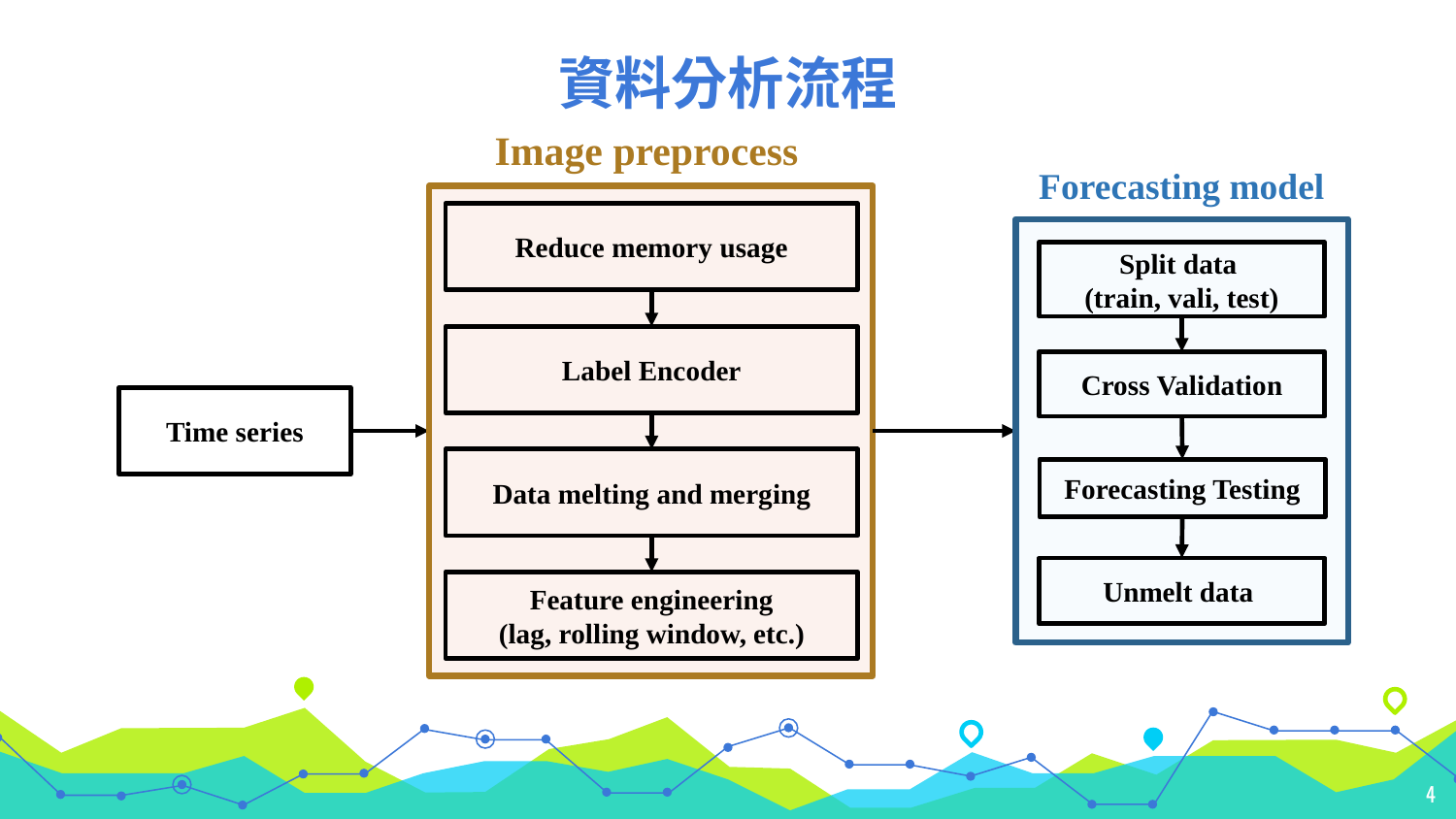

# 資料分析流程
Image preprocess
Forecasting model

Reduce memory usage
Label Encoder
Data melting and merging
Feature engineering
(lag, rolling window, etc.)

Split data
(train, vali, test)
Cross Validation
Time series
Forecasting Testing
Unmelt data
4